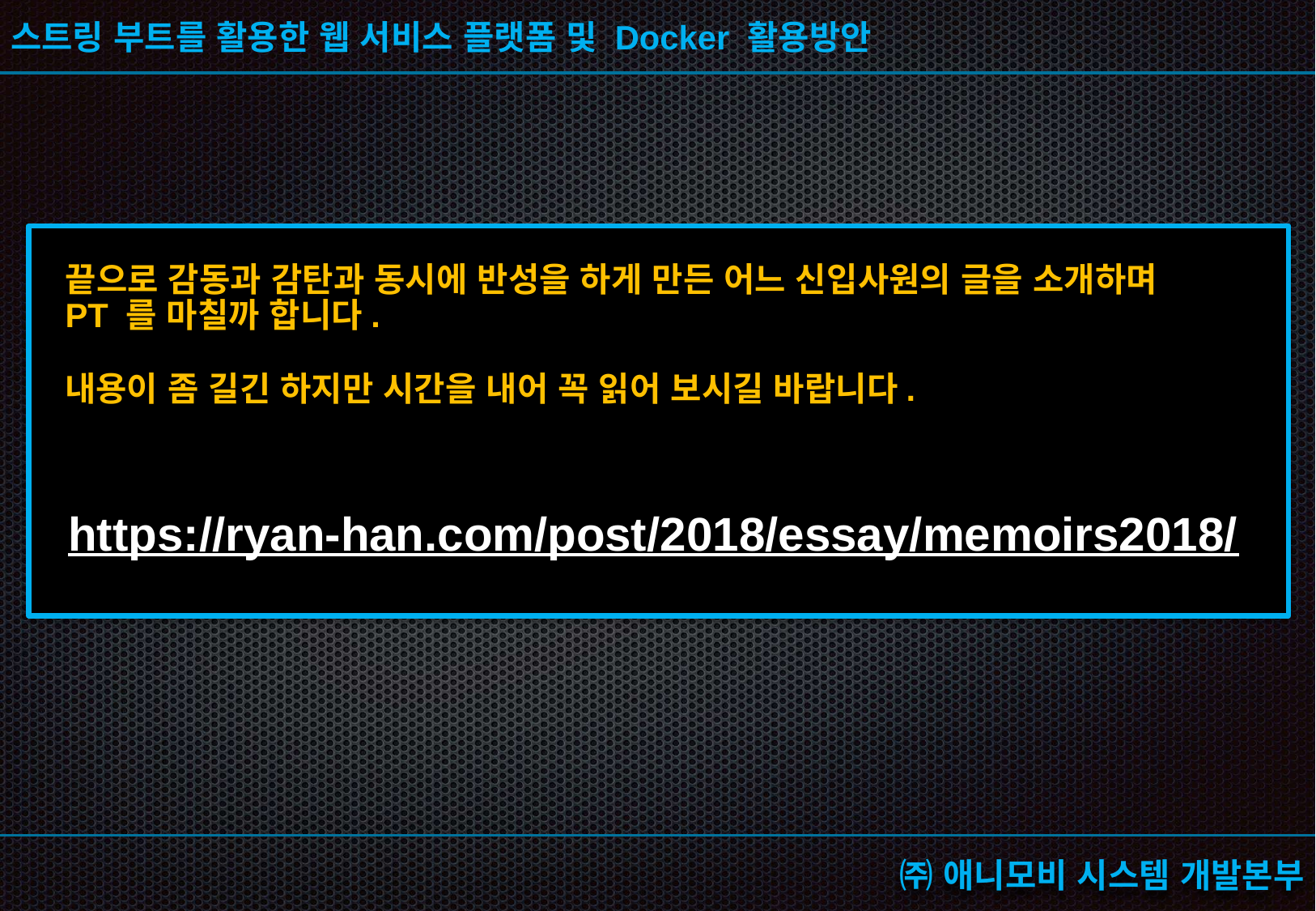

# 끝으로 감동과 감탄과 동시에 반성을 하게 만든 어느 신입사원의 글을 소개하며 PT 를 마칠까 합니다. 내용이 좀 길긴 하지만 시간을 내어 꼭 읽어 보시길 바랍니다. https://ryan-han.com/post/2018/essay/memoirs2018/